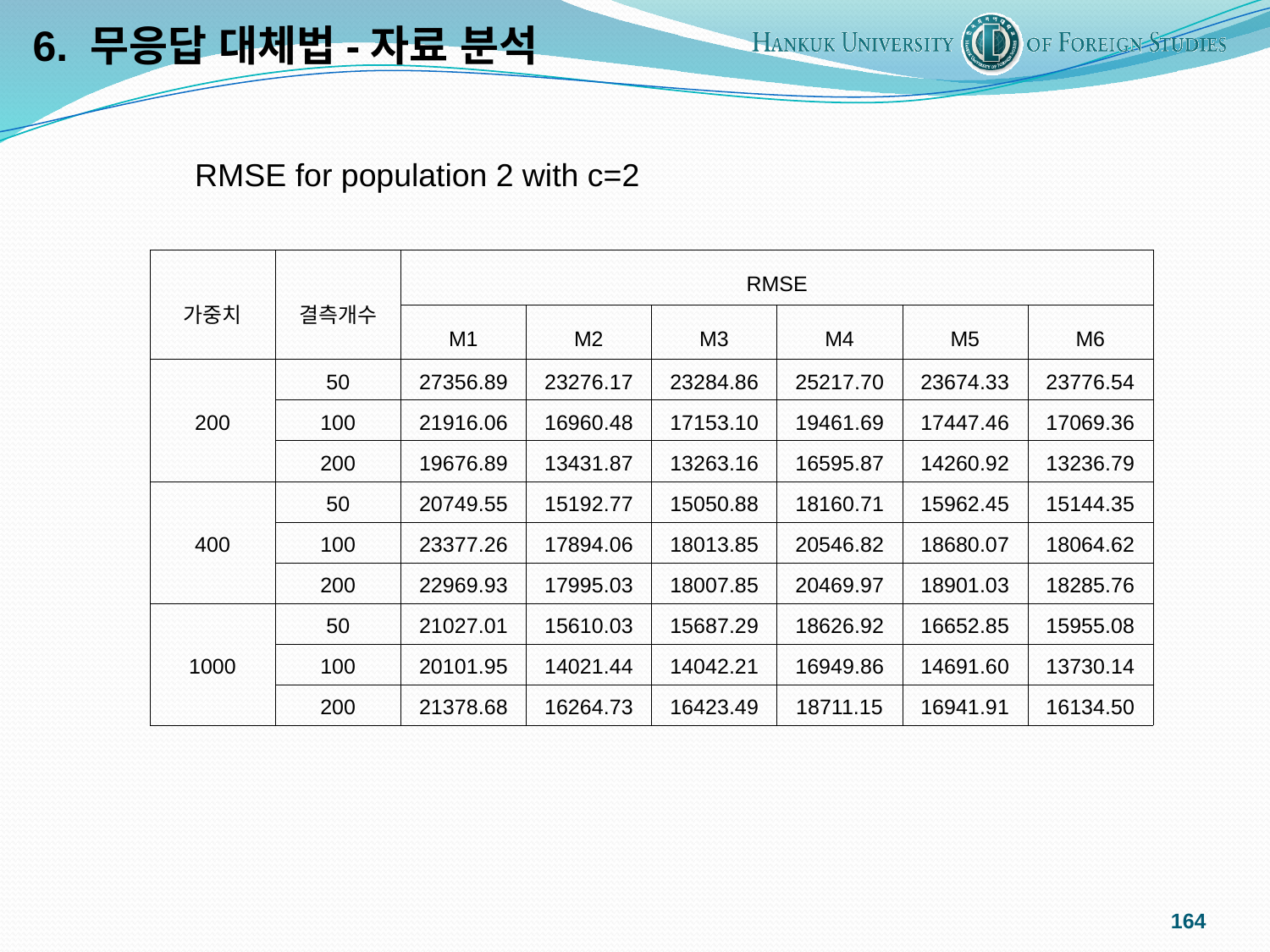

6. 무응답 대체법-자료 분석
RMSE for population 2 with c=2
| 가중치 | 결측개수 | RMSE |  |  |  |  |  |
| --- | --- | --- | --- | --- | --- | --- | --- |
|  |  | M1 | M2 | M3 | M4 | M5 | M6 |
| 200 | 50 | 27356.89 | 23276.17 | 23284.86 | 25217.70 | 23674.33 | 23776.54 |
|  | 100 | 21916.06 | 16960.48 | 17153.10 | 19461.69 | 17447.46 | 17069.36 |
|  | 200 | 19676.89 | 13431.87 | 13263.16 | 16595.87 | 14260.92 | 13236.79 |
| 400 | 50 | 20749.55 | 15192.77 | 15050.88 | 18160.71 | 15962.45 | 15144.35 |
|  | 100 | 23377.26 | 17894.06 | 18013.85 | 20546.82 | 18680.07 | 18064.62 |
|  | 200 | 22969.93 | 17995.03 | 18007.85 | 20469.97 | 18901.03 | 18285.76 |
| 1000 | 50 | 21027.01 | 15610.03 | 15687.29 | 18626.92 | 16652.85 | 15955.08 |
|  | 100 | 20101.95 | 14021.44 | 14042.21 | 16949.86 | 14691.60 | 13730.14 |
|  | 200 | 21378.68 | 16264.73 | 16423.49 | 18711.15 | 16941.91 | 16134.50 |
164